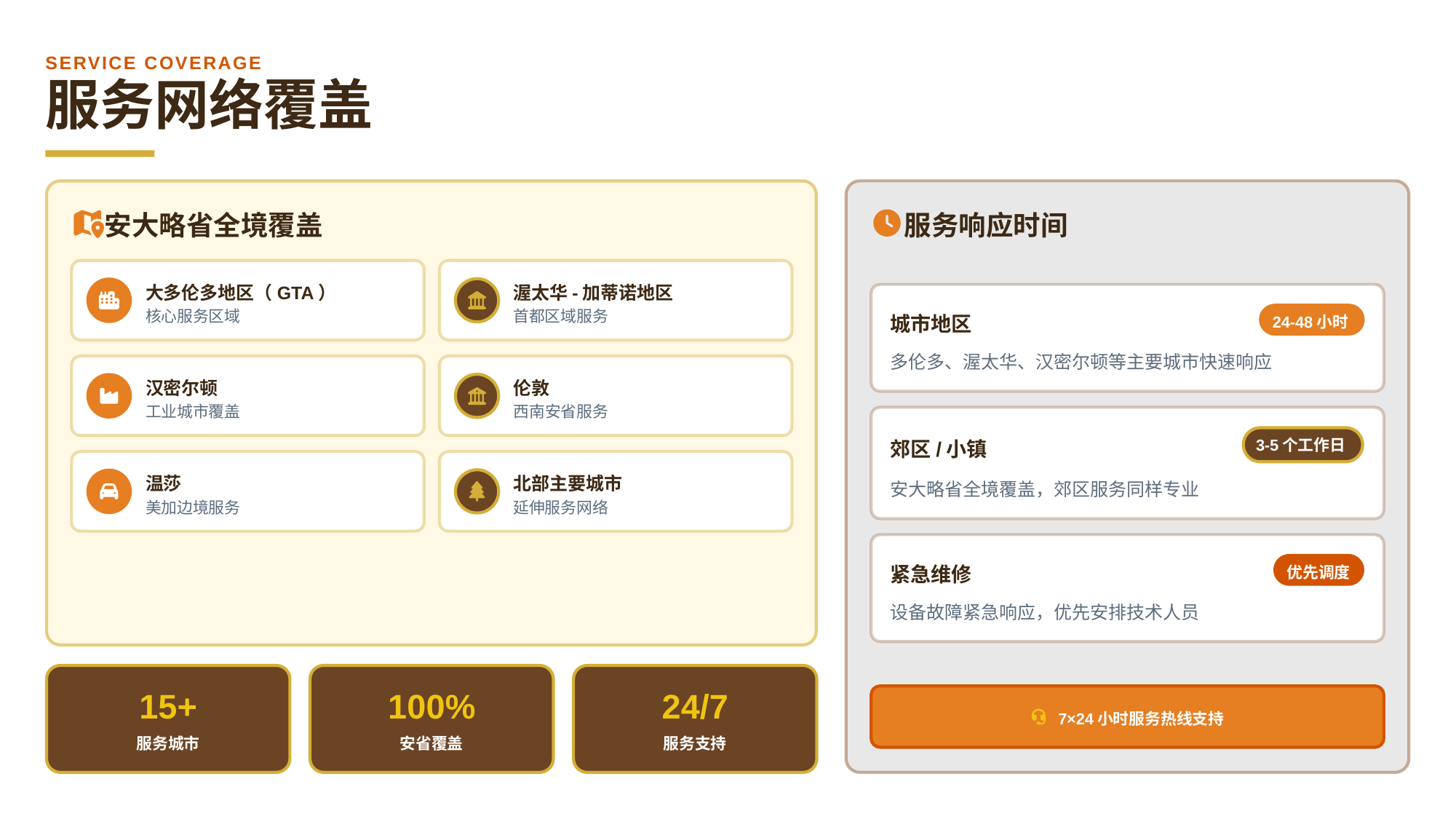

SERVICE COVERAGE
服务网络覆盖

安大略省全境覆盖
服务响应时间

大多伦多地区（GTA）
渥太华-加蒂诺地区

核心服务区域
首都区域服务
城市地区

24-48小时
多伦多、渥太华、汉密尔顿等主要城市快速响应

汉密尔顿
伦敦

工业城市覆盖
西南安省服务

3-5个工作日

郊区/小镇

温莎
北部主要城市

安大略省全境覆盖，郊区服务同样专业

美加边境服务
延伸服务网络

紧急维修

优先调度
设备故障紧急响应，优先安排技术人员

15+
100%
24/7

7×24小时服务热线支持

服务城市
安省覆盖
服务支持